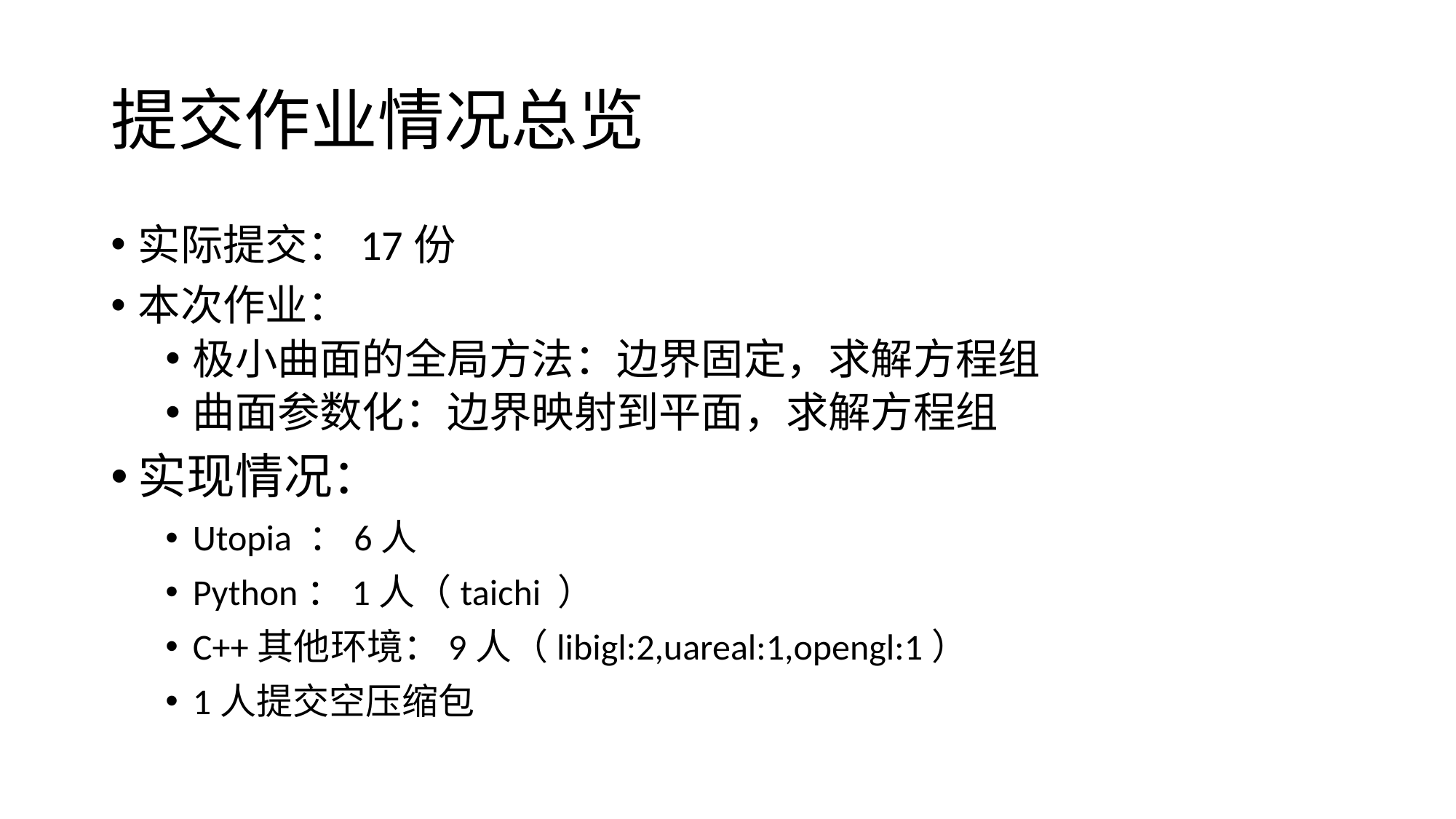

# 提交作业情况总览
实际提交：17份
本次作业：
极小曲面的全局方法：边界固定，求解方程组
曲面参数化：边界映射到平面，求解方程组
实现情况：
Utopia ：6人
Python：1人（taichi ）
C++其他环境：9人（libigl:2,uareal:1,opengl:1）
1人提交空压缩包